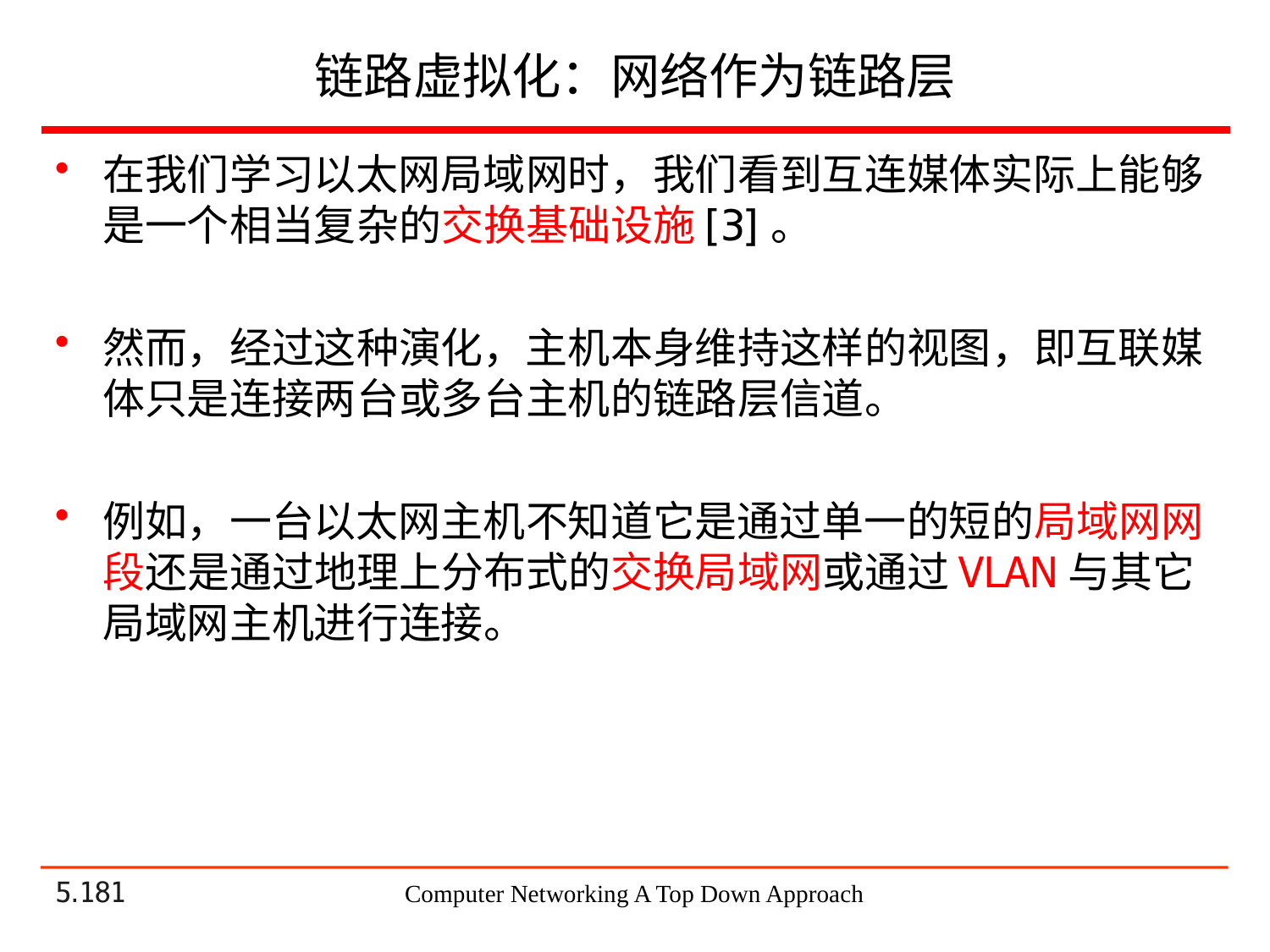

# 链路虚拟化：网络作为链路层
在我们学习以太网局域网时，我们看到互连媒体实际上能够是一个相当复杂的交换基础设施[3]。

然而，经过这种演化，主机本身维持这样的视图，即互联媒体只是连接两台或多台主机的链路层信道。

例如，一台以太网主机不知道它是通过单一的短的局域网网段还是通过地理上分布式的交换局域网或通过VLAN与其它局域网主机进行连接。